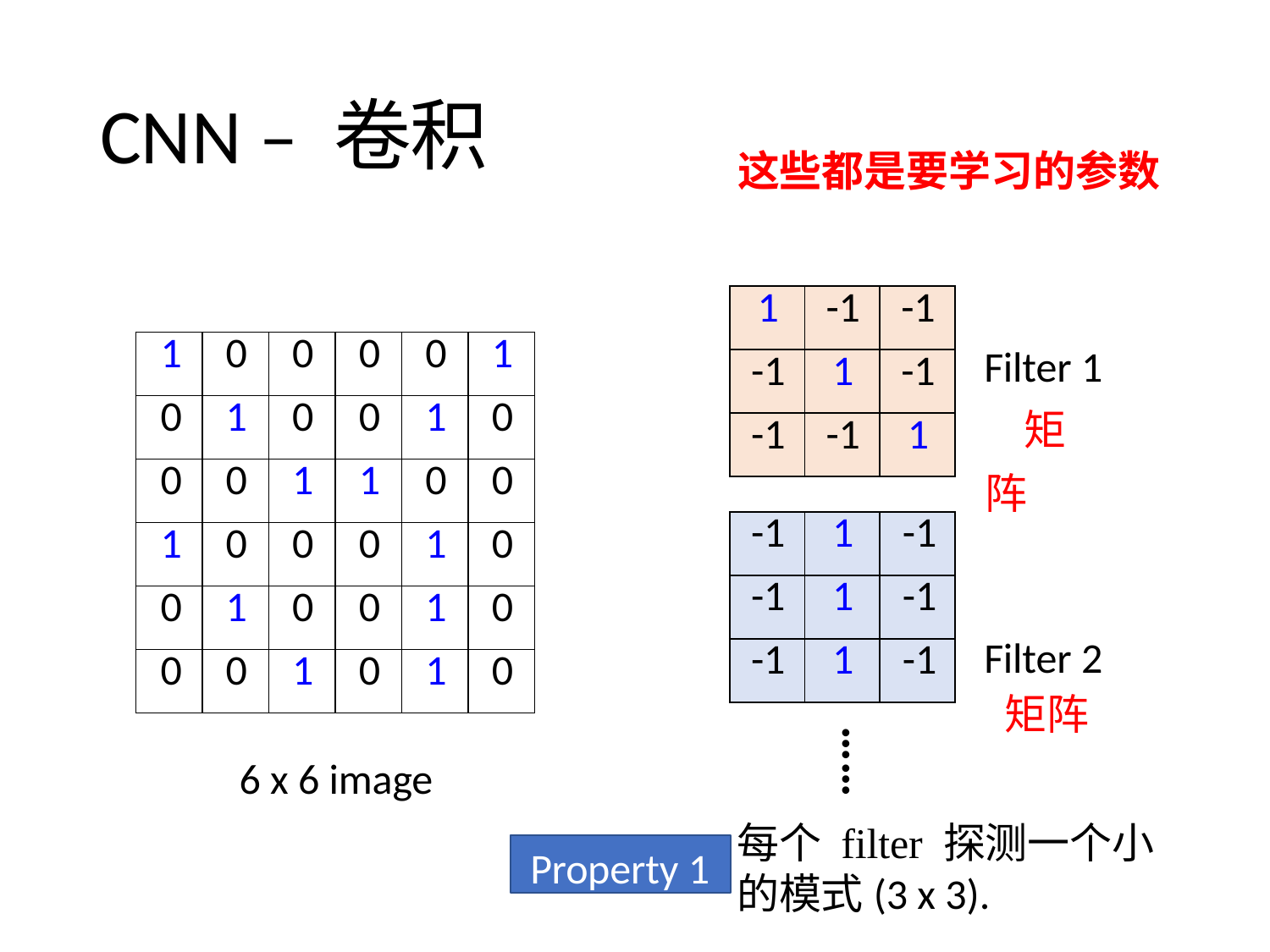

# CNN – 卷积
这些都是要学习的参数
| 1 | -1 | -1 |
| --- | --- | --- |
| -1 | 1 | -1 |
| -1 | -1 | 1 |
Filter 1    矩阵

Filter 2  矩阵
| 1 | 0 | 0 | 0 | 0 | 1 |
| --- | --- | --- | --- | --- | --- |
| 0 | 1 | 0 | 0 | 1 | 0 |
| 0 | 0 | 1 | 1 | 0 | 0 |
| 1 | 0 | 0 | 0 | 1 | 0 |
| 0 | 1 | 0 | 0 | 1 | 0 |
| 0 | 0 | 1 | 0 | 1 | 0 |
| -1 | 1 | -1 |
| --- | --- | --- |
| -1 | 1 | -1 |
| -1 | 1 | -1 |
……
6 x 6 image
每个 filter 探测一个小的模式(3 x 3).
Property 1